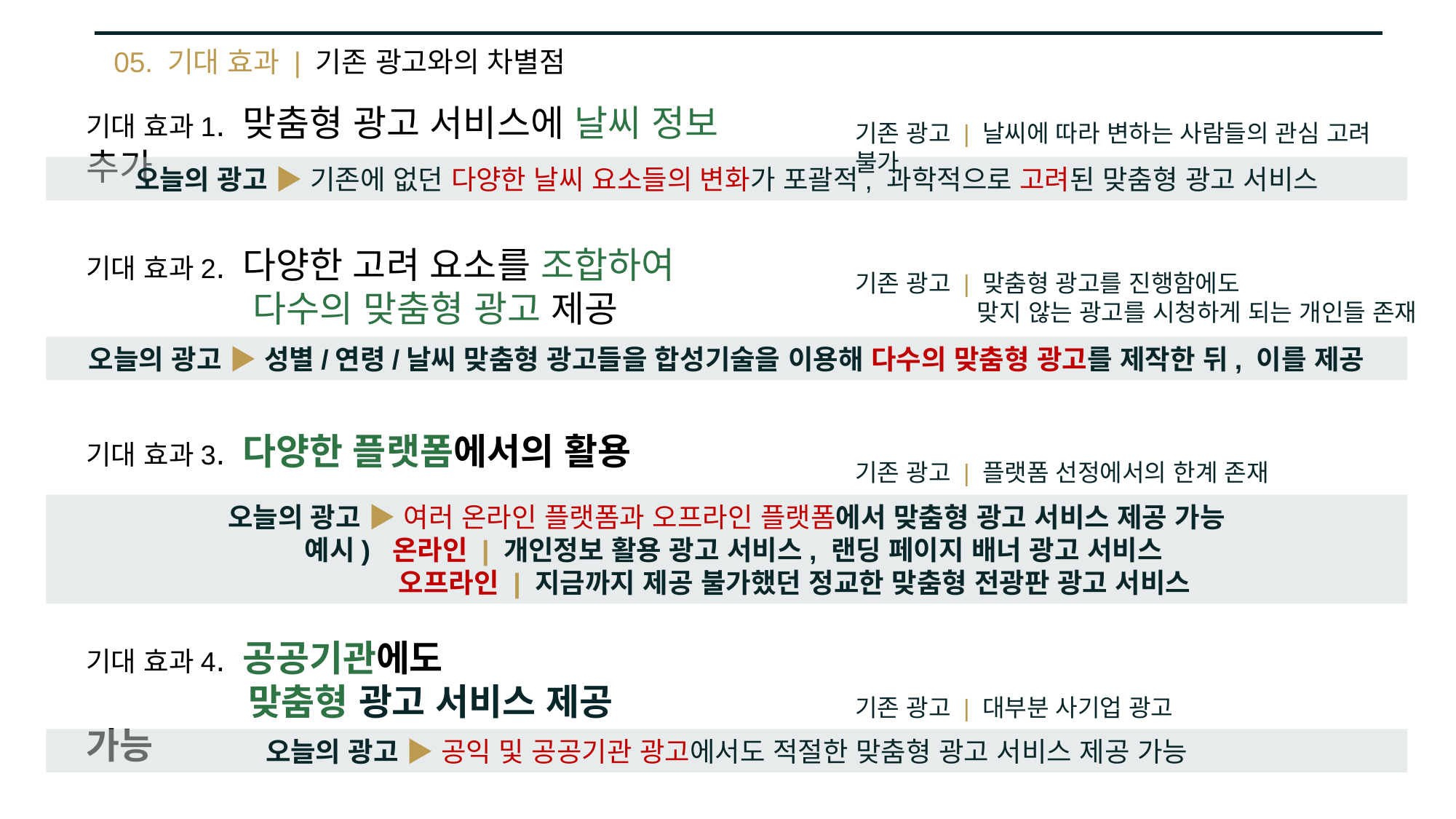

05. 기대 효과 | 기존 광고와의 차별점
기대 효과1. 맞춤형 광고 서비스에 날씨 정보 추가
기존 광고 | 날씨에 따라 변하는 사람들의 관심 고려 불가
오늘의 광고 ▶ 기존에 없던 다양한 날씨 요소들의 변화가 포괄적, 과학적으로 고려된 맞춤형 광고 서비스
기대 효과2. 다양한 고려 요소를 조합하여
.               다수의 맞춤형 광고 제공
기존 광고 | 맞춤형 광고를 진행함에도
	 맞지 않는 광고를 시청하게 되는 개인들 존재
오늘의 광고 ▶ 성별/연령/날씨 맞춤형 광고들을 합성기술을 이용해 다수의 맞춤형 광고를 제작한 뒤, 이를 제공
기대 효과3. 다양한 플랫폼에서의 활용
기존 광고 | 플랫폼 선정에서의 한계 존재
오늘의 광고 ▶ 여러 온라인 플랫폼과 오프라인 플랫폼에서 맞춤형 광고 서비스 제공 가능
 예시)  온라인 | 개인정보 활용 광고 서비스, 랜딩 페이지 배너 광고 서비스
                 오프라인 | 지금까지 제공 불가했던 정교한 맞춤형 전광판 광고 서비스
기대 효과4. 공공기관에도 	   	        	 4 맞춤형 광고 서비스 제공 가능
기존 광고 | 대부분 사기업 광고
오늘의 광고 ▶ 공익 및 공공기관 광고에서도 적절한 맞춤형 광고 서비스 제공 가능